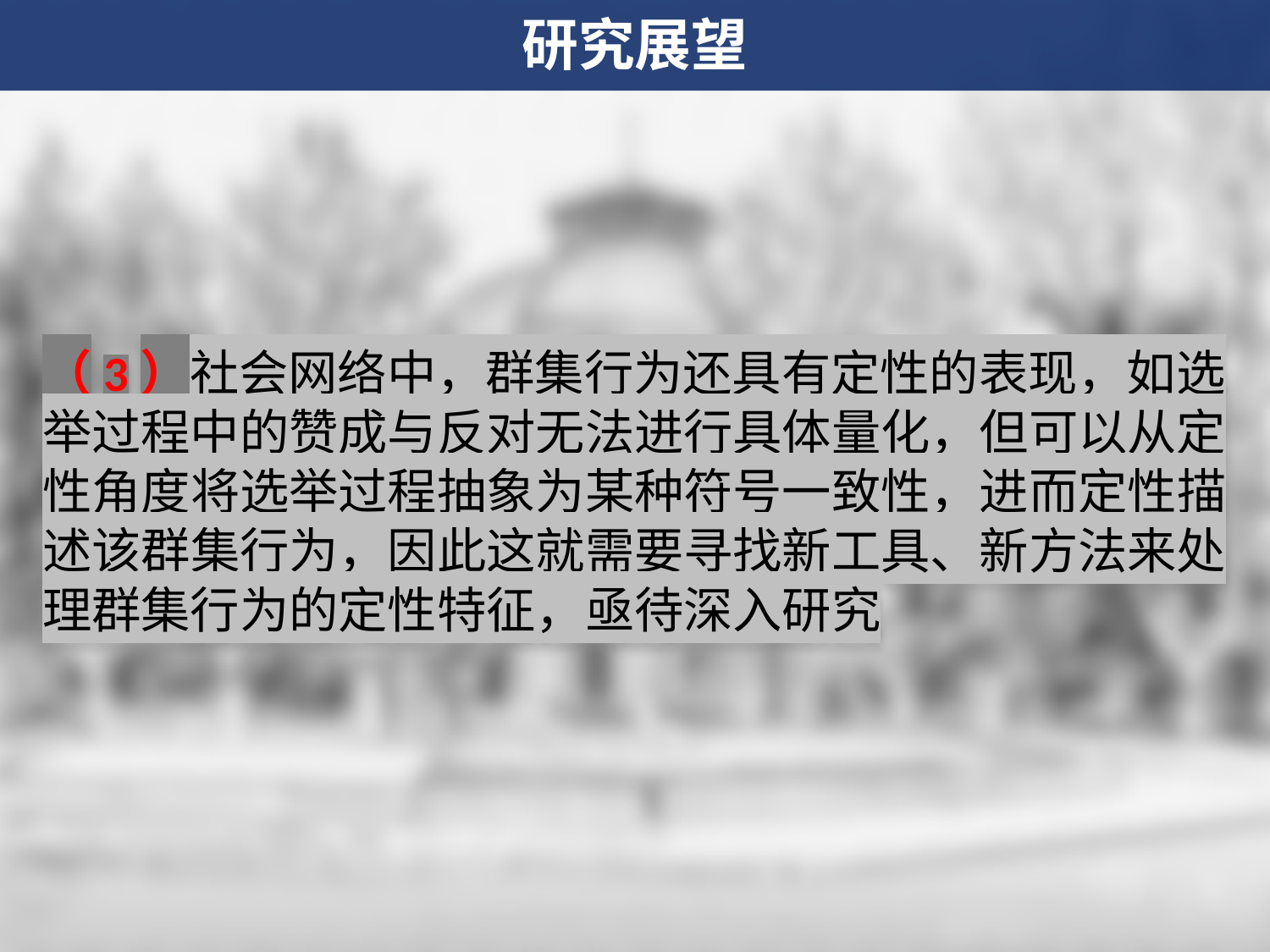

研究展望
（3）社会网络中，群集行为还具有定性的表现，如选举过程中的赞成与反对无法进行具体量化，但可以从定性角度将选举过程抽象为某种符号一致性，进而定性描述该群集行为，因此这就需要寻找新工具、新方法来处理群集行为的定性特征，亟待深入研究